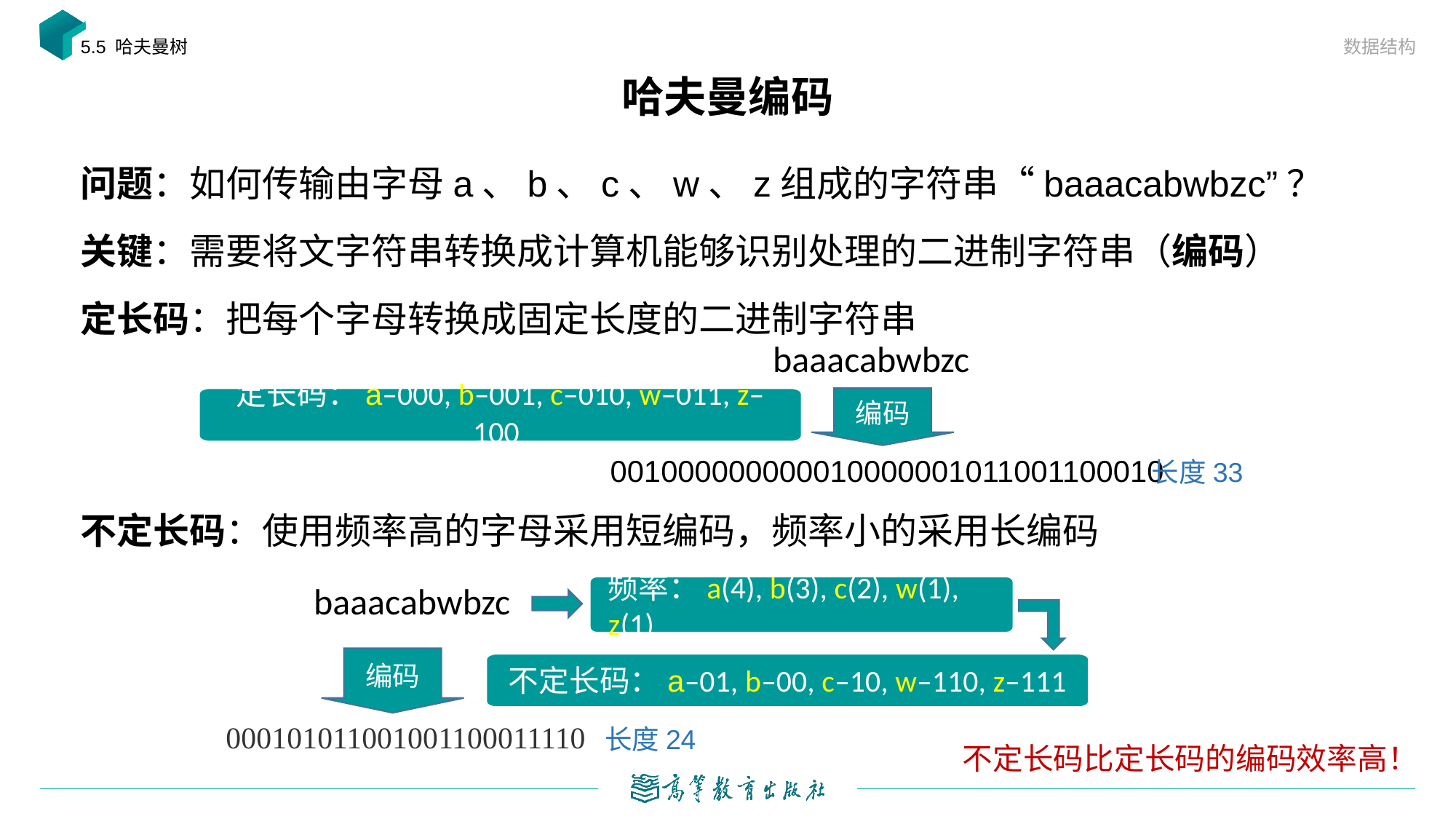

数据结构
5.5 哈夫曼树
# 哈夫曼编码
问题：如何传输由字母a、b、c、w、z组成的字符串“baaacabwbzc”？
关键：需要将文字符串转换成计算机能够识别处理的二进制字符串（编码）
定长码：把每个字母转换成固定长度的二进制字符串

不定长码：使用频率高的字母采用短编码，频率小的采用长编码

baaacabwbzc
编码
定长码：a–000, b–001, c–010, w–011, z–100
长度33
001000000000010000001011001100010
baaacabwbzc
频率：a(4), b(3), c(2), w(1), z(1)

编码
不定长码：a–01, b–00, c–10, w–110, z–111
长度24
000101011001001100011110
不定长码比定长码的编码效率高！